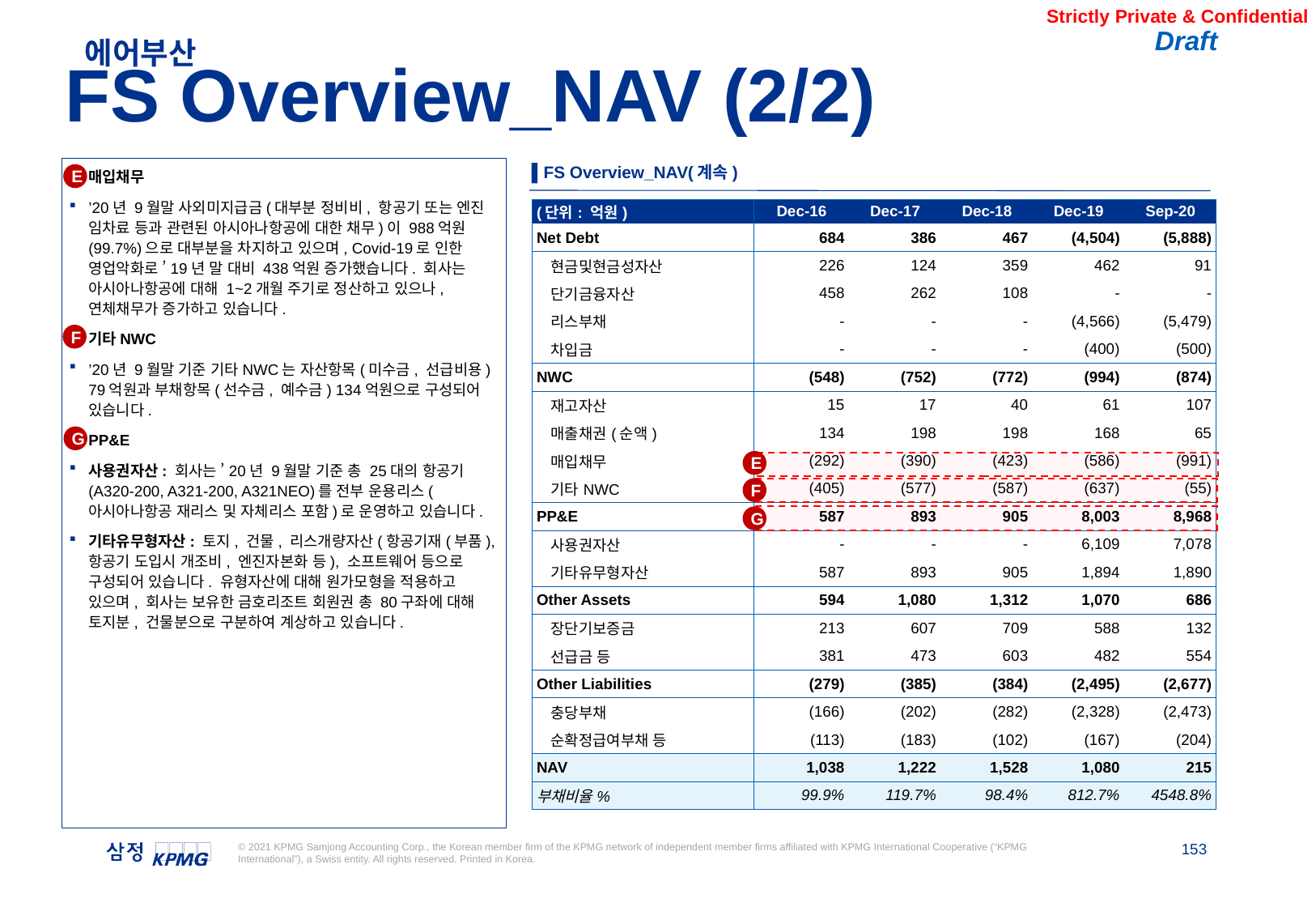

에어부산
FS Overview_NAV (2/2)
▌FS Overview_NAV(계속)

매입채무
’20년 9월말 사외미지급금(대부분 정비비, 항공기 또는 엔진 임차료 등과 관련된 아시아나항공에 대한 채무)이 988억원(99.7%)으로 대부분을 차지하고 있으며, Covid-19로 인한 영업악화로 ’19년 말 대비 438억원 증가했습니다. 회사는 아시아나항공에 대해 1~2개월 주기로 정산하고 있으나, 연체채무가 증가하고 있습니다.
기타NWC
’20년 9월말 기준 기타NWC는 자산항목(미수금, 선급비용) 79억원과 부채항목(선수금, 예수금) 134억원으로 구성되어 있습니다.
PP&E
사용권자산: 회사는 ’20년 9월말 기준 총 25대의 항공기(A320-200, A321-200, A321NEO)를 전부 운용리스(아시아나항공 재리스 및 자체리스 포함)로 운영하고 있습니다.
기타유무형자산: 토지, 건물, 리스개량자산(항공기재(부품), 항공기 도입시 개조비, 엔진자본화 등), 소프트웨어 등으로 구성되어 있습니다. 유형자산에 대해 원가모형을 적용하고 있으며, 회사는 보유한 금호리조트 회원권 총 80구좌에 대해 토지분, 건물분으로 구분하여 계상하고 있습니다.

E
| (단위: 억원) | Dec-16 | Dec-17 | Dec-18 | Dec-19 | Sep-20 |
| --- | --- | --- | --- | --- | --- |
| Net Debt | 684 | 386 | 467 | (4,504) | (5,888) |
| 현금및현금성자산 | 226 | 124 | 359 | 462 | 91 |
| 단기금융자산 | 458 | 262 | 108 | - | - |
| 리스부채 | - | - | - | (4,566) | (5,479) |
| 차입금 | - | - | - | (400) | (500) |
| NWC | (548) | (752) | (772) | (994) | (874) |
| 재고자산 | 15 | 17 | 40 | 61 | 107 |
| 매출채권(순액) | 134 | 198 | 198 | 168 | 65 |
| 매입채무 | (292) | (390) | (423) | (586) | (991) |
| 기타NWC | (405) | (577) | (587) | (637) | (55) |
| PP&E | 587 | 893 | 905 | 8,003 | 8,968 |
| 사용권자산 | - | - | - | 6,109 | 7,078 |
| 기타유무형자산 | 587 | 893 | 905 | 1,894 | 1,890 |
| Other Assets | 594 | 1,080 | 1,312 | 1,070 | 686 |
| 장단기보증금 | 213 | 607 | 709 | 588 | 132 |
| 선급금 등 | 381 | 473 | 603 | 482 | 554 |
| Other Liabilities | (279) | (385) | (384) | (2,495) | (2,677) |
| 충당부채 | (166) | (202) | (282) | (2,328) | (2,473) |
| 순확정급여부채 등 | (113) | (183) | (102) | (167) | (204) |
| NAV | 1,038 | 1,222 | 1,528 | 1,080 | 215 |
| 부채비율% | 99.9% | 119.7% | 98.4% | 812.7% | 4548.8% |
F
G
E

F

G